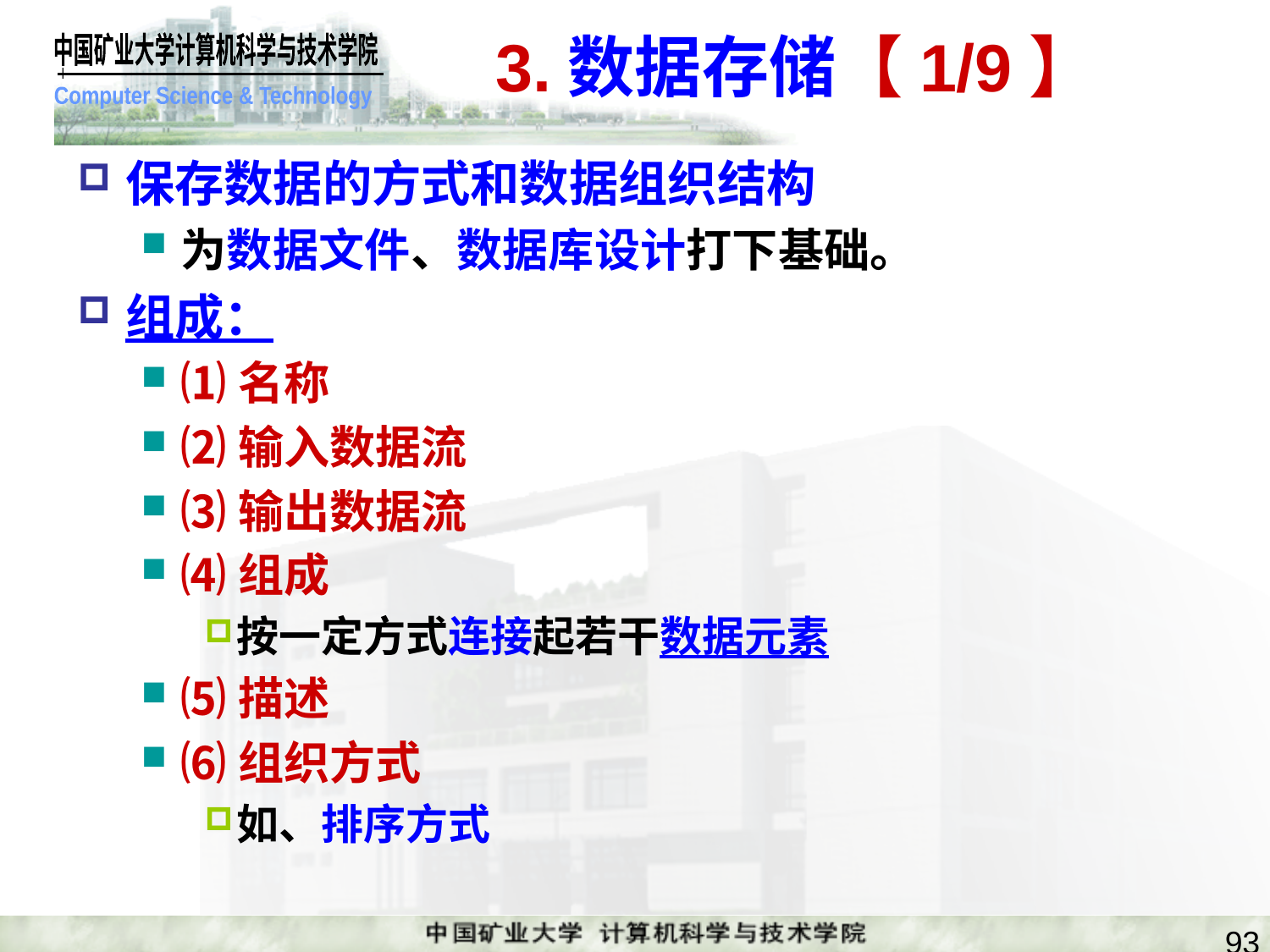

# 3.数据存储【1/9】
保存数据的方式和数据组织结构
为数据文件、数据库设计打下基础。
组成：
⑴名称
⑵输入数据流
⑶输出数据流
⑷组成
按一定方式连接起若干数据元素
⑸描述
⑹组织方式
如、排序方式
93
93